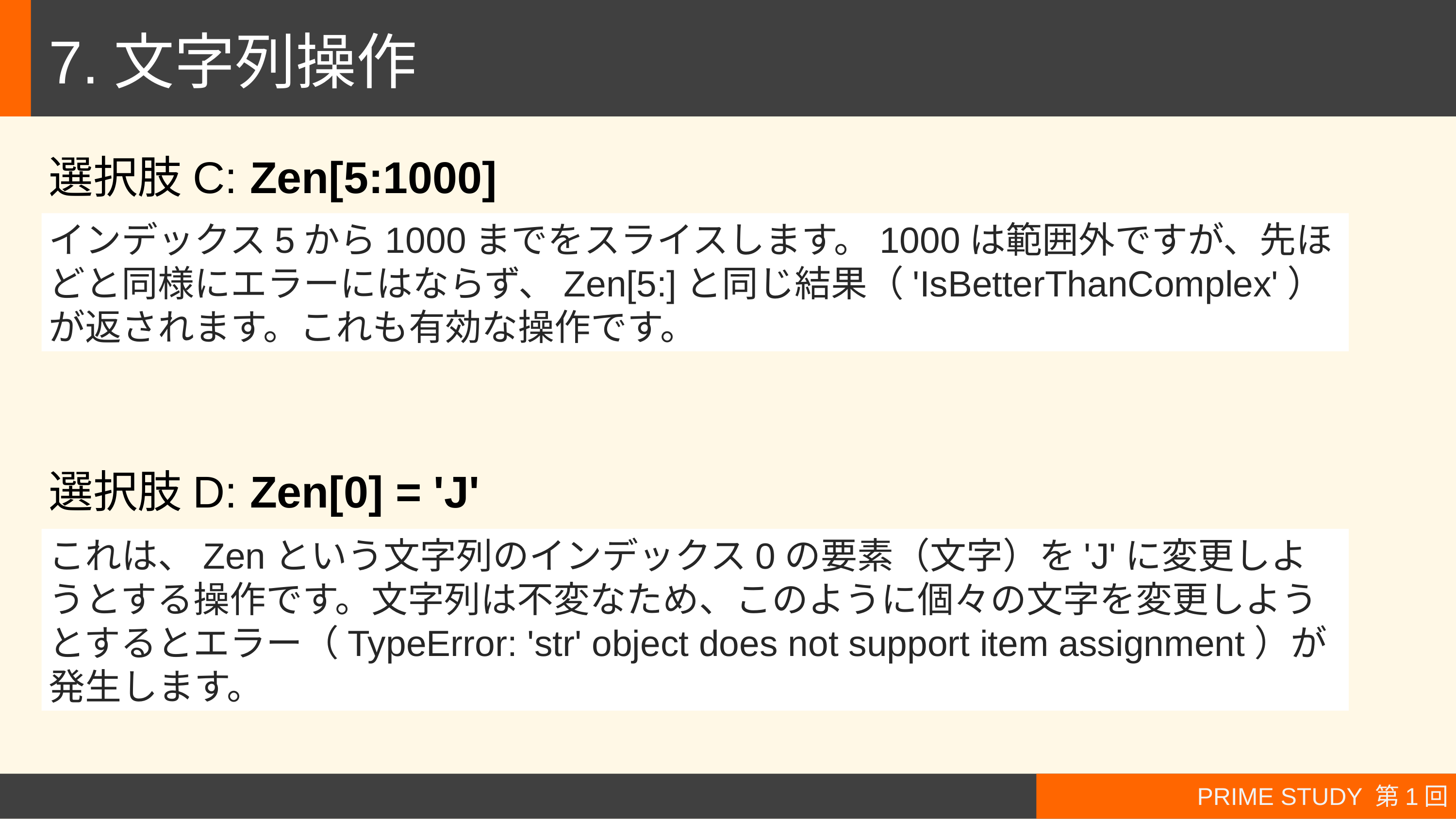

# 7.文字列操作
選択肢C: Zen[5:1000]
インデックス5から1000までをスライスします。1000は範囲外ですが、先ほどと同様にエラーにはならず、Zen[5:]と同じ結果（'IsBetterThanComplex'）が返されます。これも有効な操作です。
選択肢D: Zen[0] = 'J'
これは、Zenという文字列のインデックス0の要素（文字）を'J'に変更しようとする操作です。文字列は不変なため、このように個々の文字を変更しようとするとエラー（TypeError: 'str' object does not support item assignment）が発生します。
PRIME STUDY 第1回